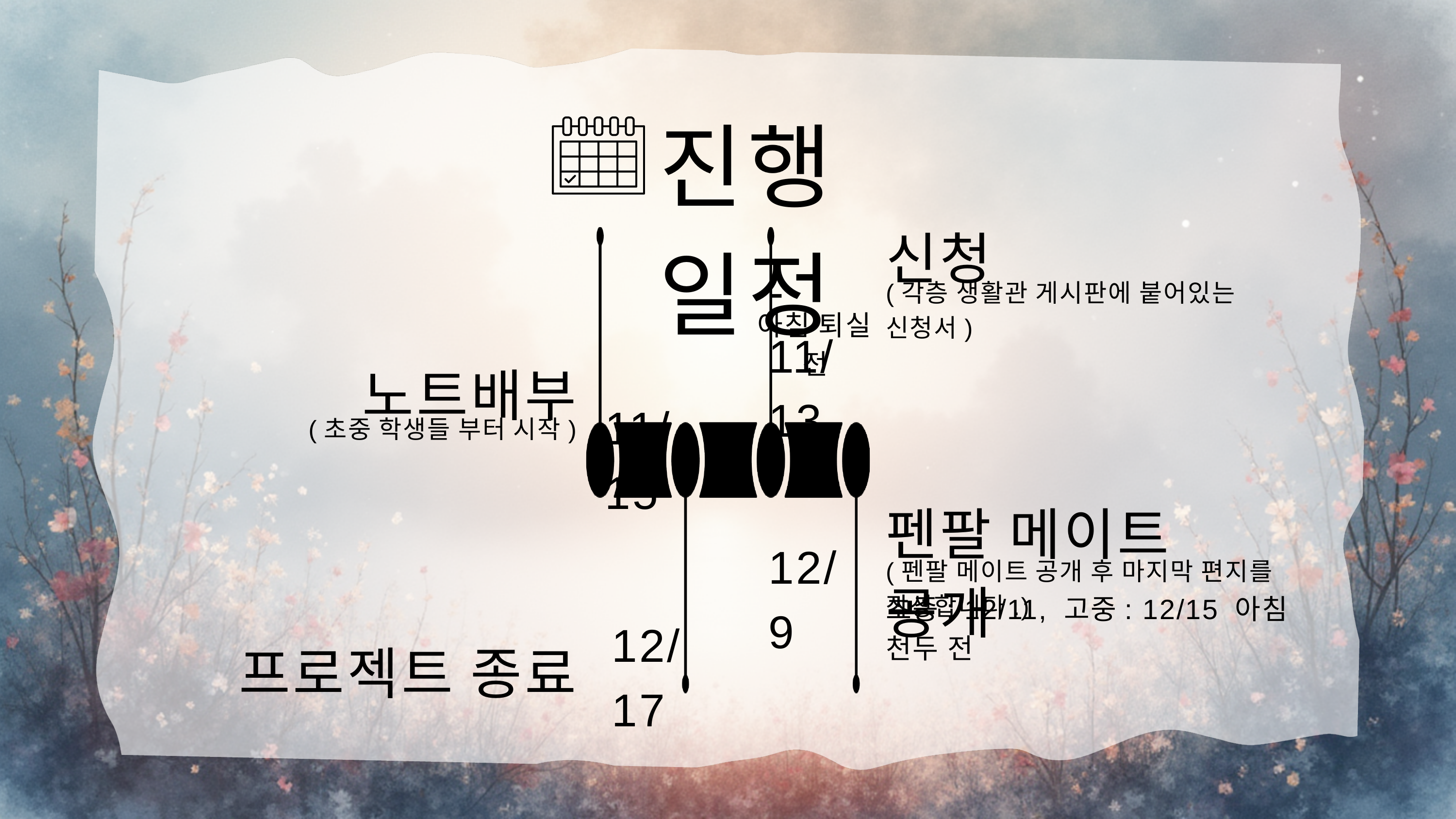

진행일정

신청
-11/13
(각층 생활관 게시판에 붙어있는 신청서)
아침 퇴실 전

노트배부
11/15
(초중 학생들 부터 시작)
펜팔 메이트 공개
12/9
(펜팔 메이트 공개 후 마지막 편지를 작성합니다.)
초중: 12/11, 고중: 12/15 아침 천두 전
12/17
프로젝트 종료